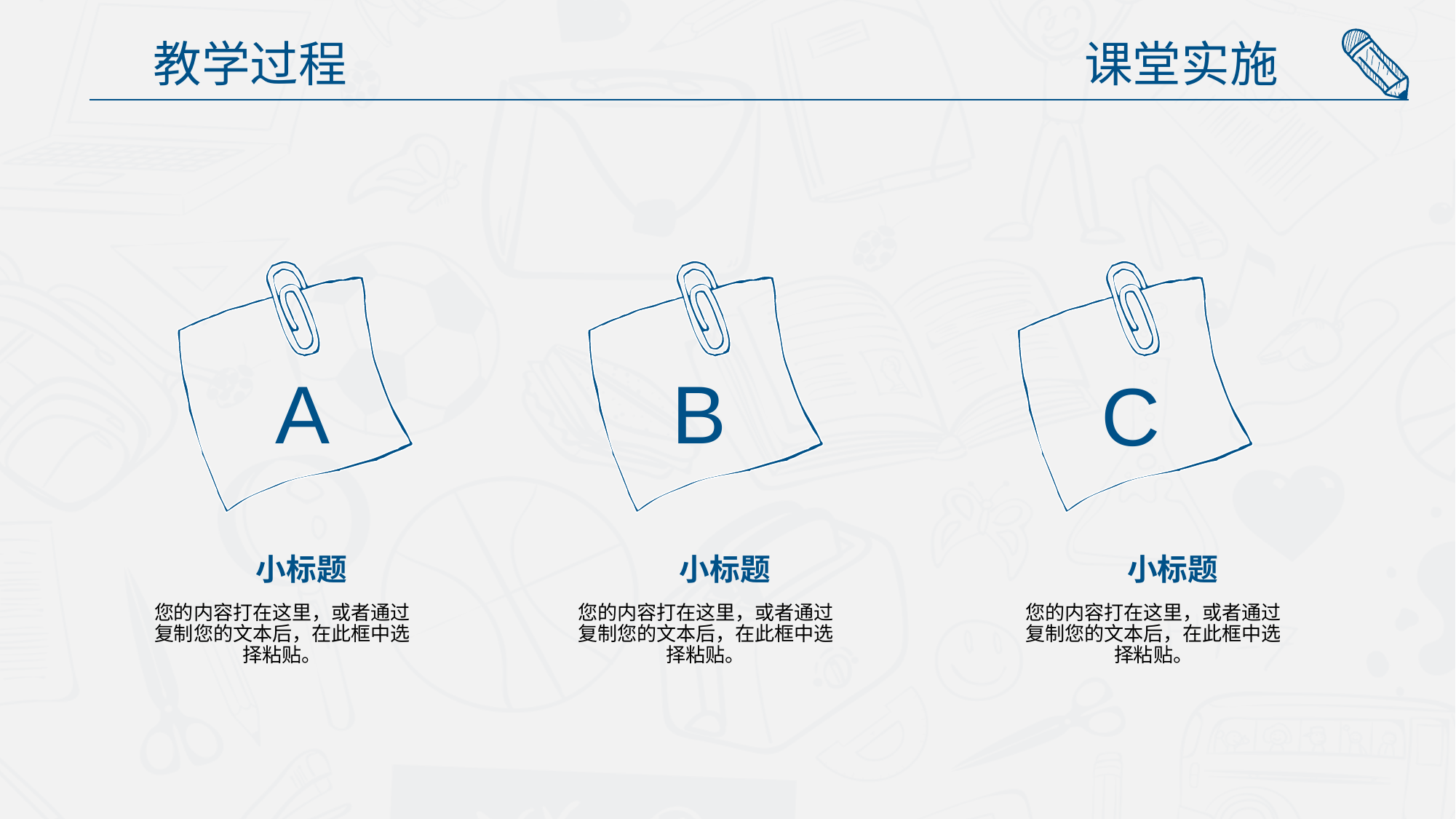

课堂实施
教学过程

A

B

C
小标题
您的内容打在这里，或者通过复制您的文本后，在此框中选择粘贴。
小标题
您的内容打在这里，或者通过复制您的文本后，在此框中选择粘贴。
小标题
您的内容打在这里，或者通过复制您的文本后，在此框中选择粘贴。